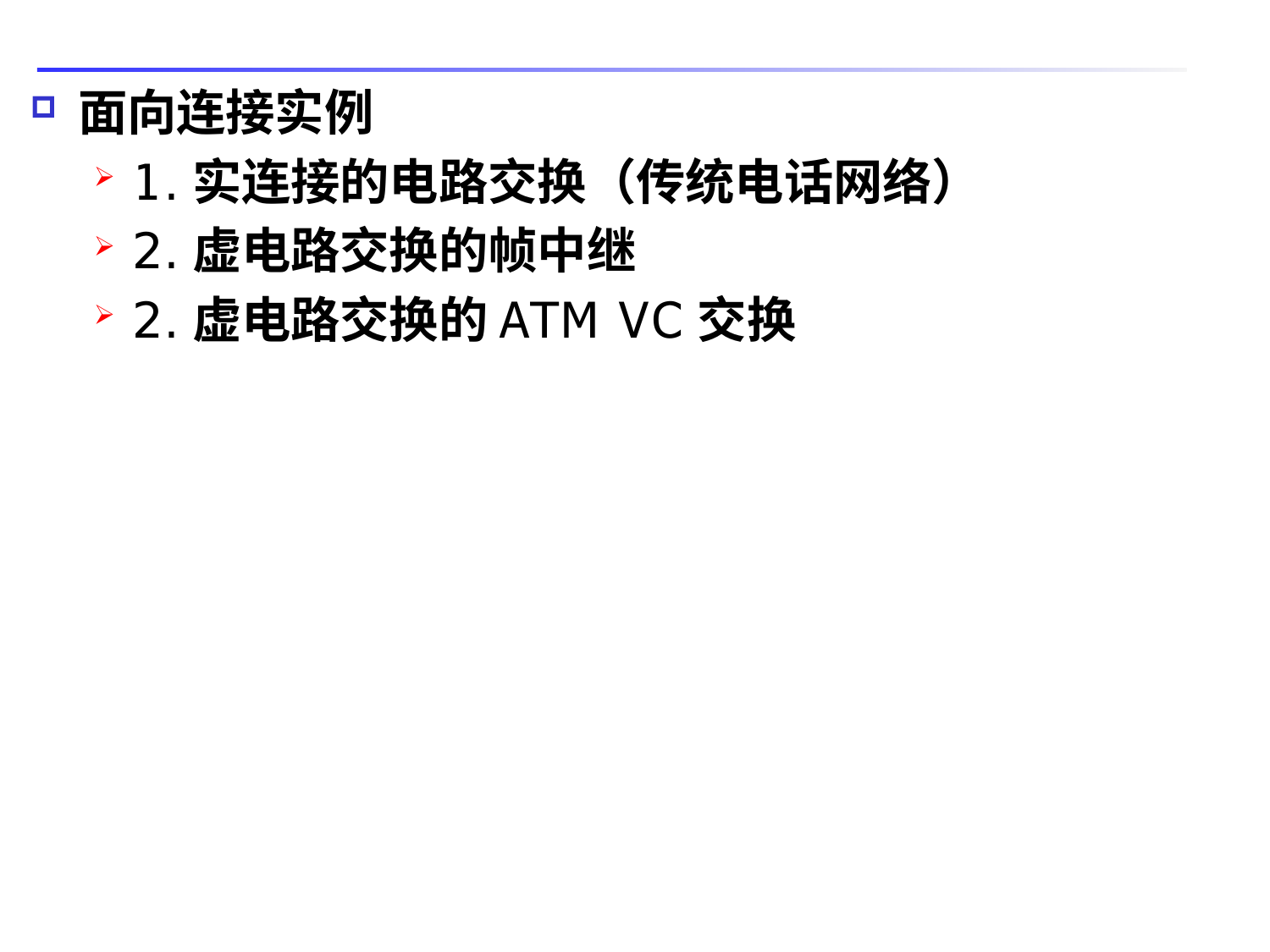

#
面向连接实例
1.实连接的电路交换（传统电话网络）
2.虚电路交换的帧中继
2.虚电路交换的ATM VC交换